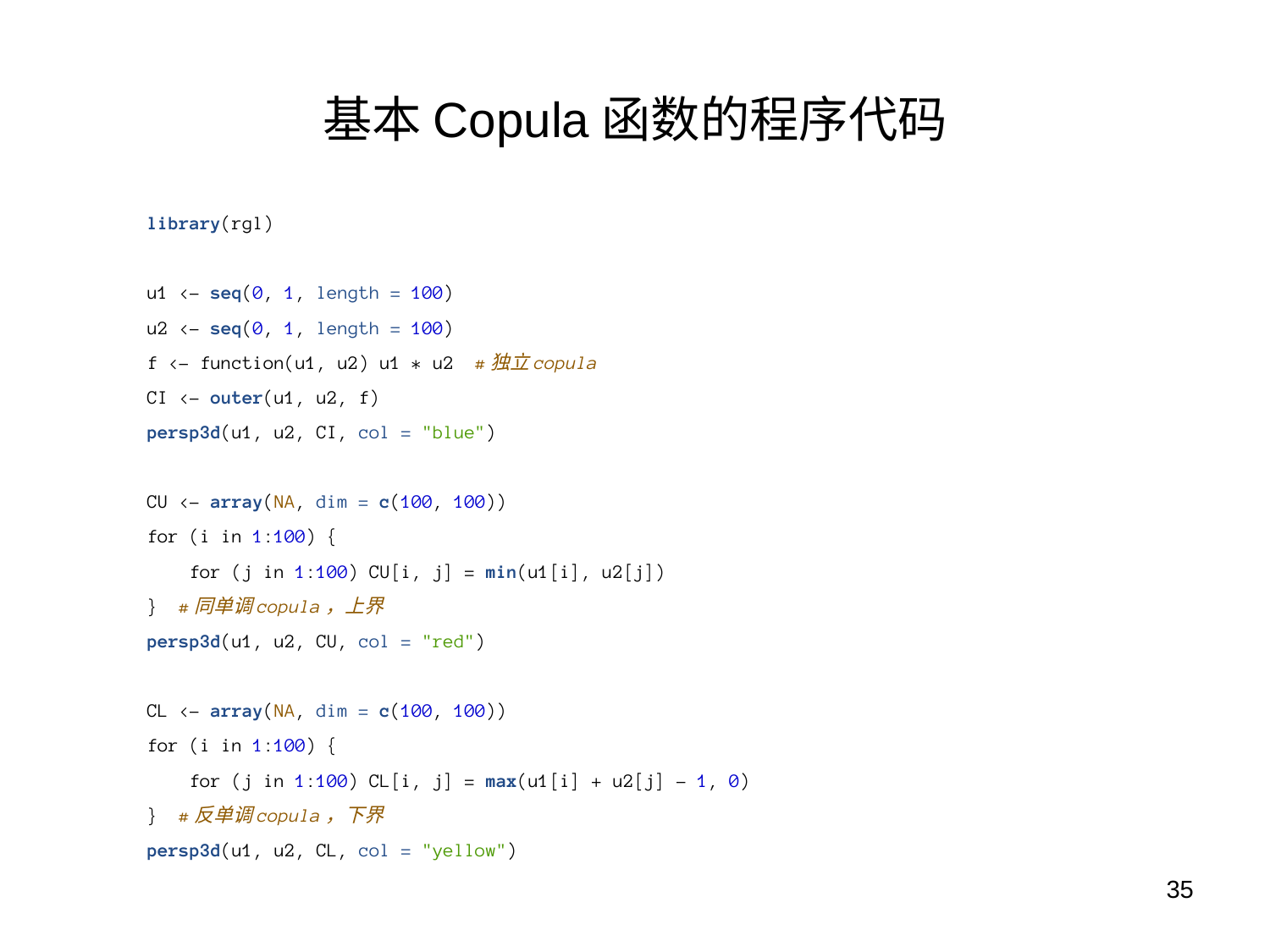

# 基本Copula函数的程序代码
library(rgl)
u1 <- seq(0, 1, length = 100)
u2 <- seq(0, 1, length = 100)
f <- function(u1, u2) u1 * u2  #独立copula
CI <- outer(u1, u2, f)
persp3d(u1, u2, CI, col = "blue")
CU <- array(NA, dim = c(100, 100))
for (i in 1:100) {
    for (j in 1:100) CU[i, j] = min(u1[i], u2[j])
}  #同单调copula，上界
persp3d(u1, u2, CU, col = "red")
CL <- array(NA, dim = c(100, 100))
for (i in 1:100) {
    for (j in 1:100) CL[i, j] = max(u1[i] + u2[j] - 1, 0)
}  #反单调copula，下界
persp3d(u1, u2, CL, col = "yellow")
35